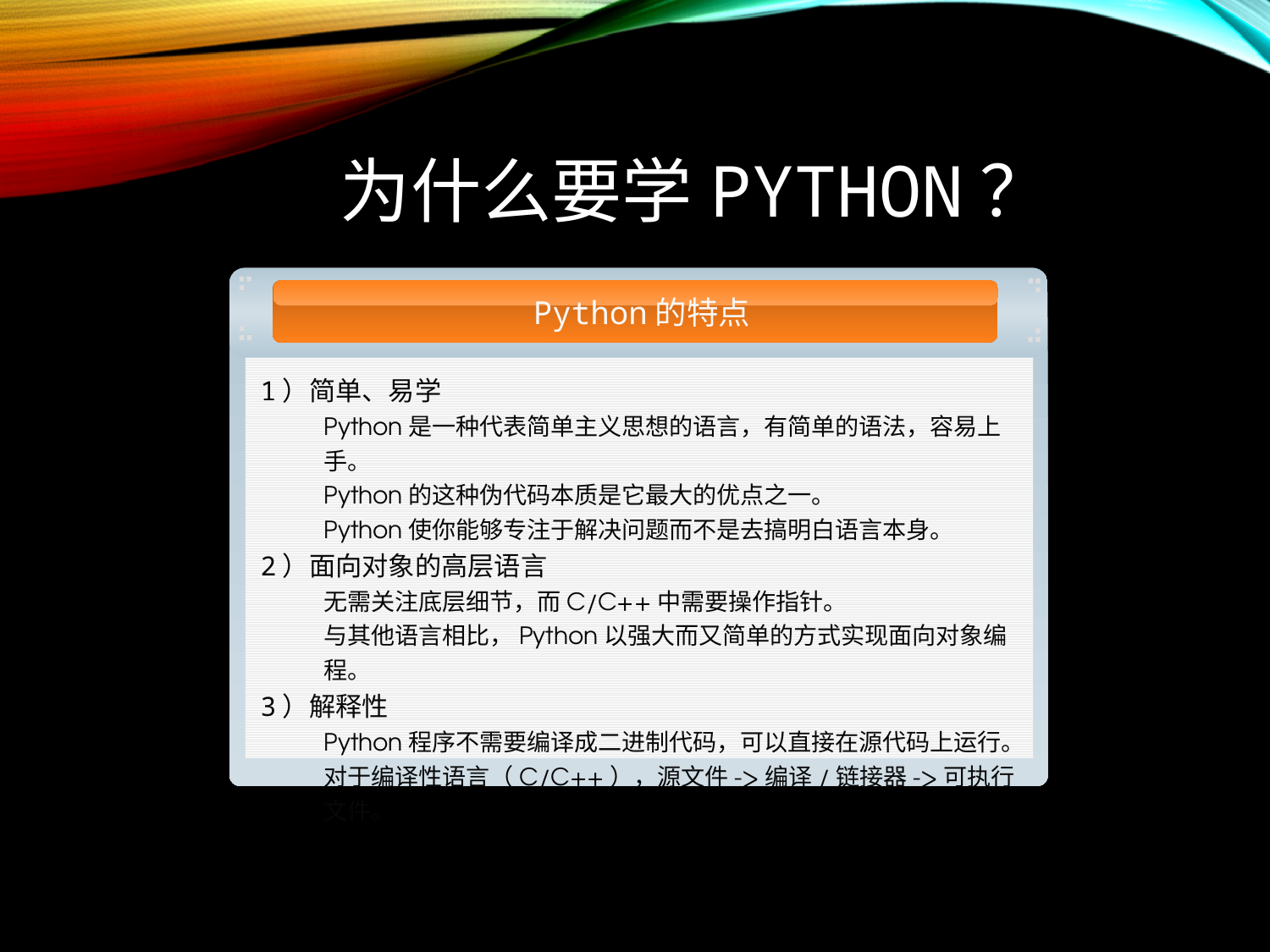

# 为什么要学Python？

Python的特点

1）简单、易学
Python是一种代表简单主义思想的语言，有简单的语法，容易上手。
Python的这种伪代码本质是它最大的优点之一。
Python使你能够专注于解决问题而不是去搞明白语言本身。
2）面向对象的高层语言
无需关注底层细节，而C/C++中需要操作指针。
与其他语言相比，Python以强大而又简单的方式实现面向对象编程。
3）解释性
Python程序不需要编译成二进制代码，可以直接在源代码上运行。
对于编译性语言（C/C++），源文件->编译/链接器->可执行文件。